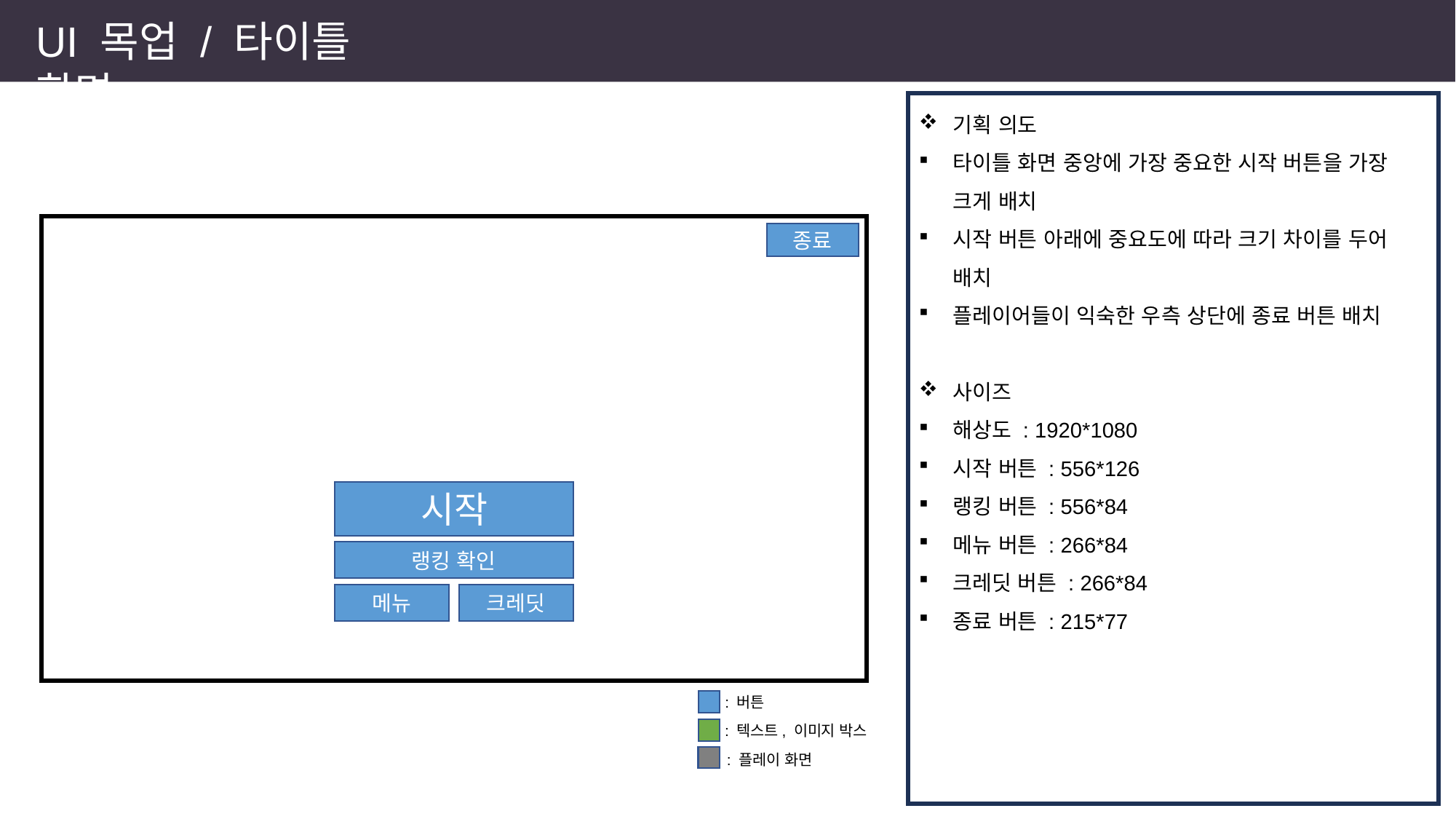

UI 목업 / 타이틀 화면
기획 의도
타이틀 화면 중앙에 가장 중요한 시작 버튼을 가장 크게 배치
시작 버튼 아래에 중요도에 따라 크기 차이를 두어 배치
플레이어들이 익숙한 우측 상단에 종료 버튼 배치

사이즈
해상도 : 1920*1080
시작 버튼 : 556*126
랭킹 버튼 : 556*84
메뉴 버튼 : 266*84
크레딧 버튼 : 266*84
종료 버튼 : 215*77

종료
시작
랭킹 확인
크레딧
메뉴
: 버튼

: 텍스트, 이미지 박스

: 플레이 화면